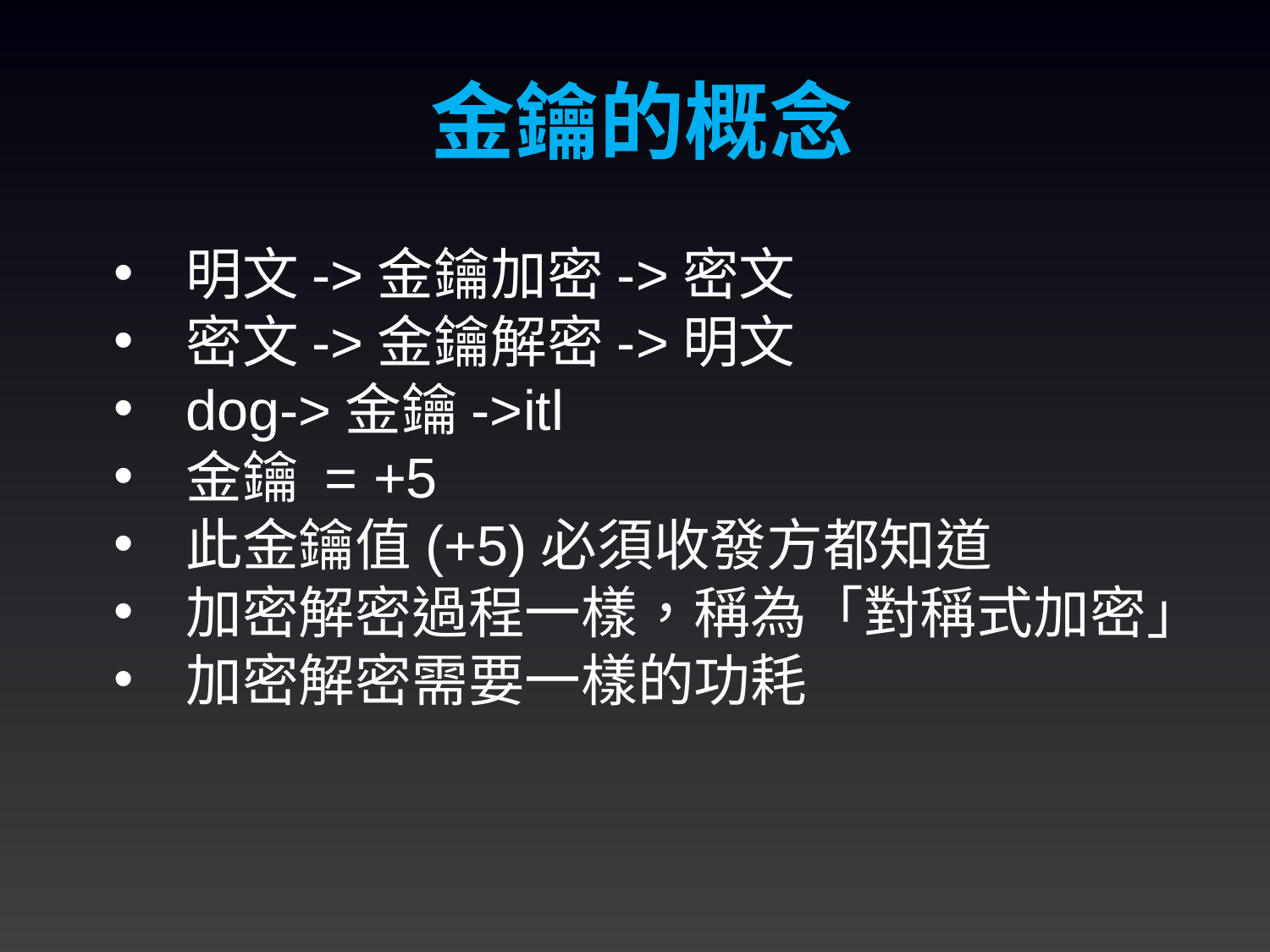

金鑰的概念
明文->金鑰加密->密文
密文->金鑰解密->明文
dog->金鑰->itl
金鑰 = +5
此金鑰值(+5)必須收發方都知道
加密解密過程一樣，稱為「對稱式加密」
加密解密需要一樣的功耗